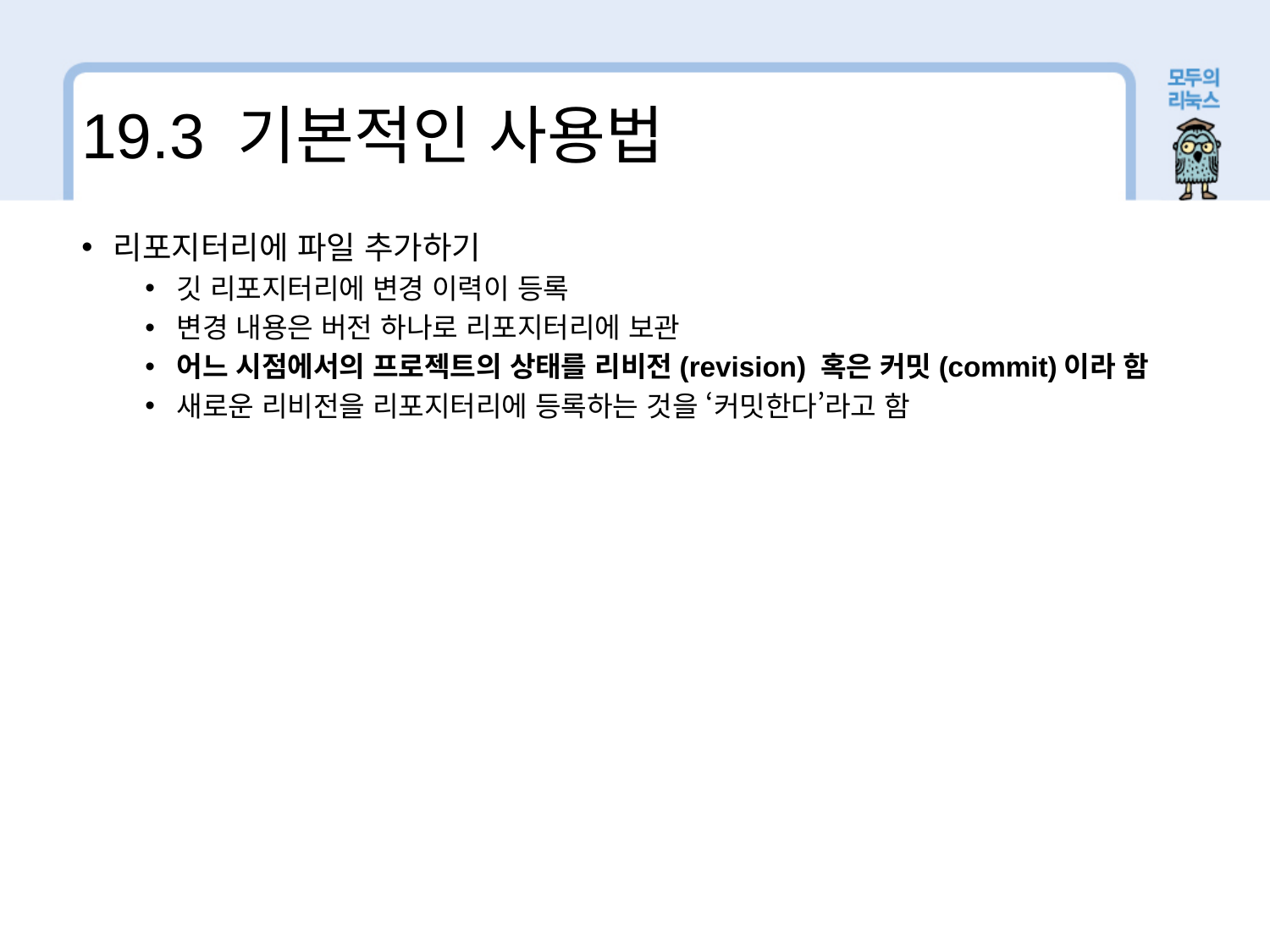

19.3 기본적인 사용법
리포지터리에 파일 추가하기
깃 리포지터리에 변경 이력이 등록
변경 내용은 버전 하나로 리포지터리에 보관
어느 시점에서의 프로젝트의 상태를 리비전(revision) 혹은 커밋(commit)이라 함
새로운 리비전을 리포지터리에 등록하는 것을 ‘커밋한다’라고 함